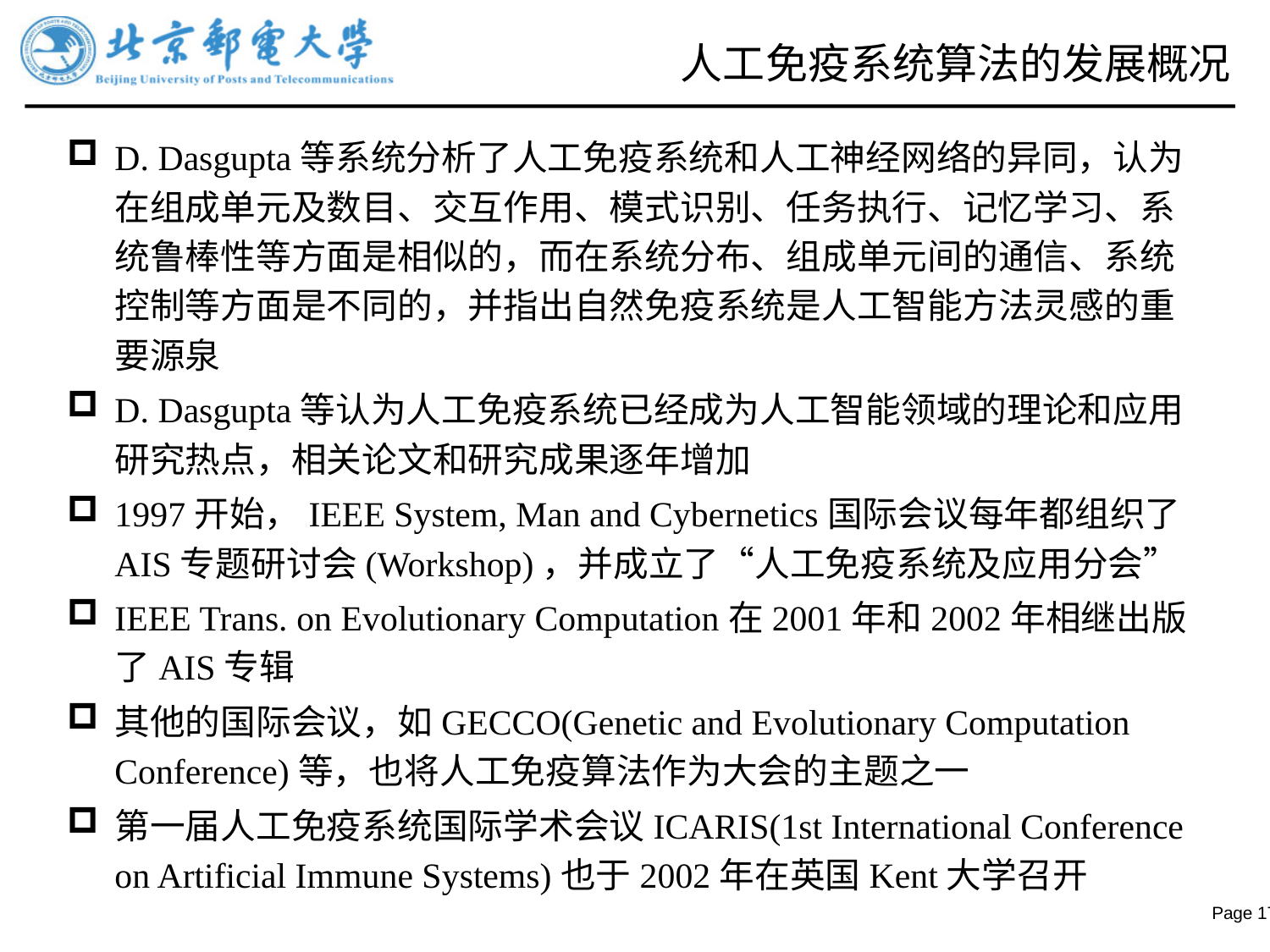

# 人工免疫系统算法的发展概况
D. Dasgupta等系统分析了人工免疫系统和人工神经网络的异同，认为在组成单元及数目、交互作用、模式识别、任务执行、记忆学习、系统鲁棒性等方面是相似的，而在系统分布、组成单元间的通信、系统控制等方面是不同的，并指出自然免疫系统是人工智能方法灵感的重要源泉
D. Dasgupta等认为人工免疫系统已经成为人工智能领域的理论和应用研究热点，相关论文和研究成果逐年增加
1997开始，IEEE System, Man and Cybernetics国际会议每年都组织了AIS专题研讨会(Workshop)，并成立了“人工免疫系统及应用分会”
IEEE Trans. on Evolutionary Computation在2001年和2002年相继出版了AIS专辑
其他的国际会议，如GECCO(Genetic and Evolutionary Computation Conference)等，也将人工免疫算法作为大会的主题之一
第一届人工免疫系统国际学术会议ICARIS(1st International Conference on Artificial Immune Systems)也于2002年在英国Kent大学召开